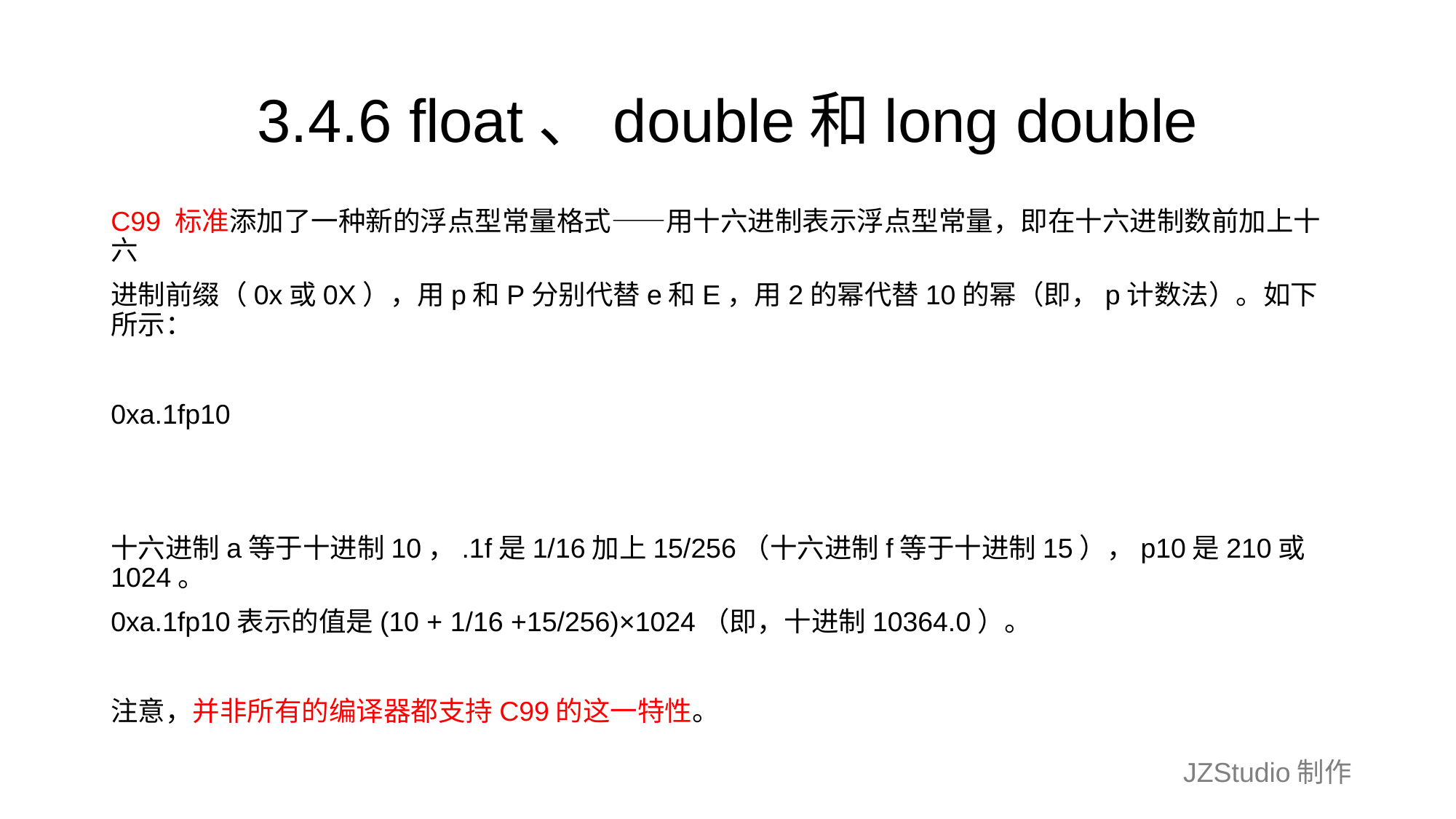

# 3.4.6 float、double和long double
C99 标准添加了一种新的浮点型常量格式——用十六进制表示浮点型常量，即在十六进制数前加上十六
进制前缀（0x或0X），用p和P分别代替e和E，用2的幂代替10的幂（即，p计数法）。如下所示：

0xa.1fp10

十六进制a等于十进制10，.1f是1/16加上15/256（十六进制f等于十进制15），p10是210或1024。
0xa.1fp10表示的值是(10 + 1/16 +15/256)×1024（即，十进制10364.0）。

注意，并非所有的编译器都支持C99的这一特性。